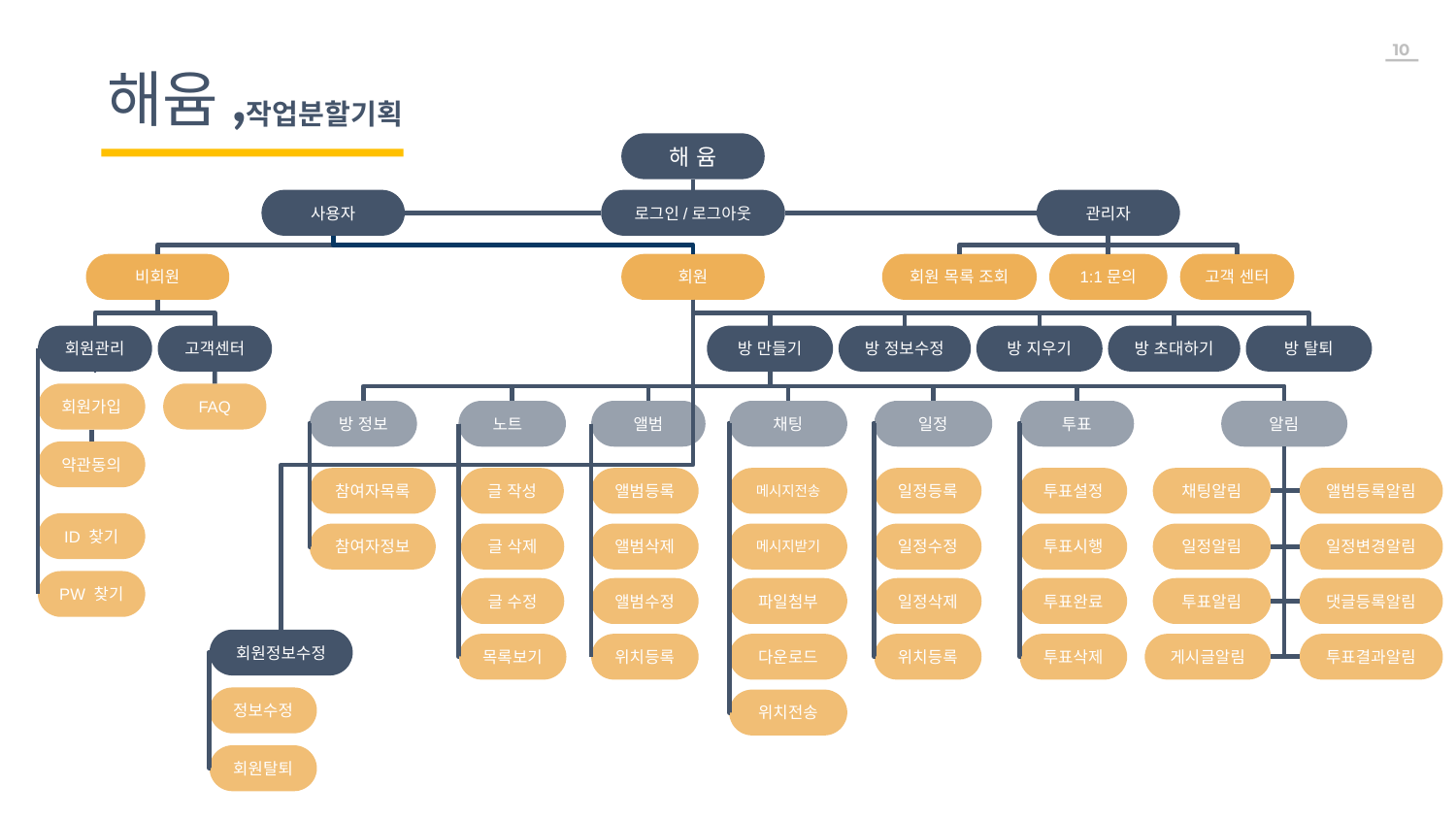

해윰,

작업분할기획
해 윰

사용자
관리자
로그인/로그아웃
비회원
회원
회원 목록 조회
1:1문의
고객 센터
회원관리
고객센터
방 만들기
방 정보수정
방 지우기
방 초대하기
방 탈퇴
FAQ
회원가입
방 정보
노트
앨범
채팅
일정
투표
알림
약관동의
참여자목록
글 작성
앨범등록
메시지전송
일정등록
투표설정
채팅알림
앨범등록알림
ID 찾기
참여자정보
글 삭제
앨범삭제
메시지받기
일정수정
투표시행
일정알림
일정변경알림
PW 찾기
글 수정
앨범수정
파일첨부
일정삭제
투표완료
투표알림
댓글등록알림
회원정보수정
목록보기
위치등록
다운로드
위치등록
투표삭제
게시글알림
투표결과알림
정보수정
위치전송
회원탈퇴